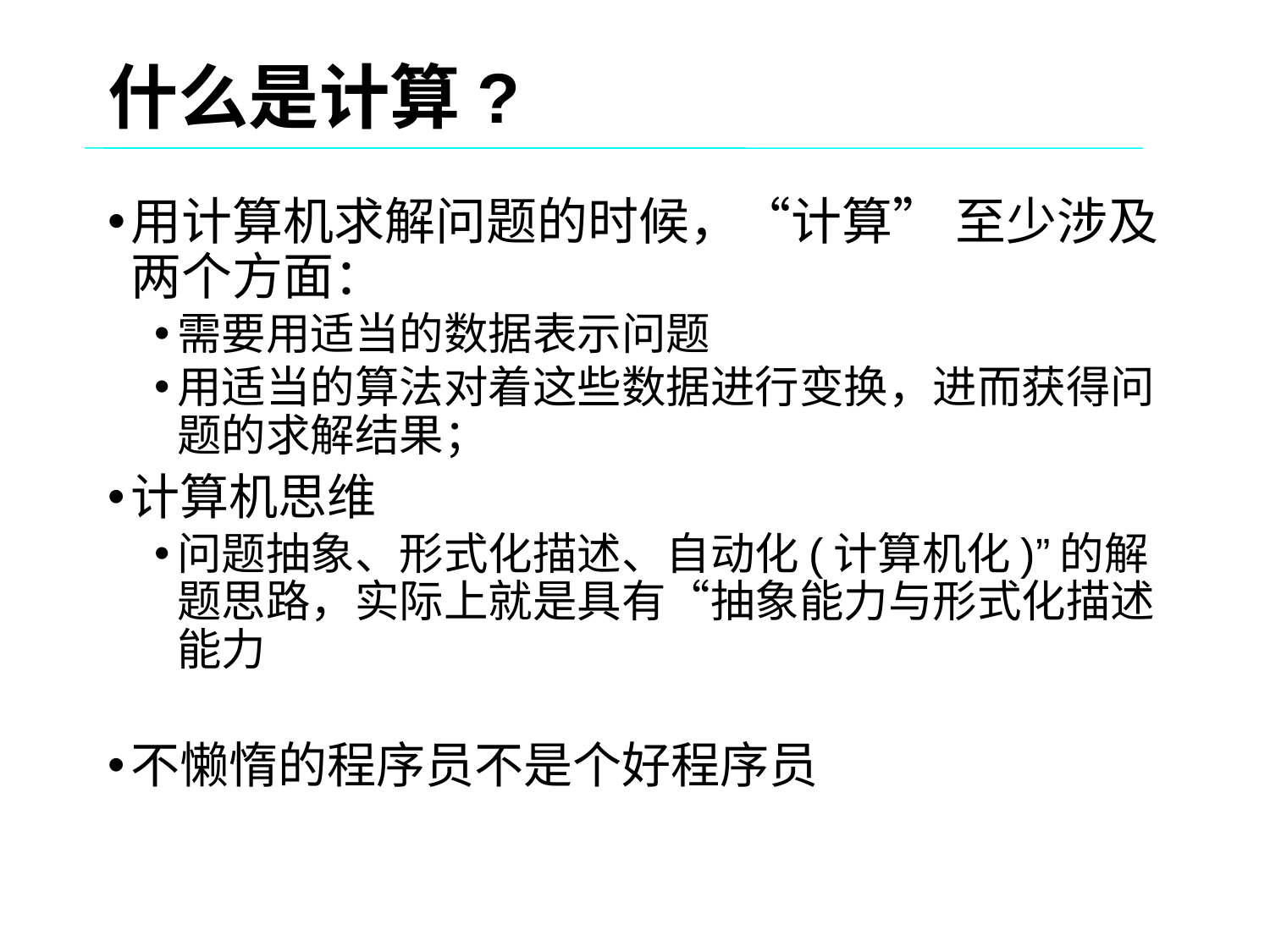

什么是计算?

用计算机求解问题的时候，“计算” 至少涉及两个方面：
需要用适当的数据表示问题
用适当的算法对着这些数据进行变换，进而获得问题的求解结果；
计算机思维
问题抽象、形式化描述、自动化(计算机化)”的解题思路，实际上就是具有“抽象能力与形式化描述能力

不懒惰的程序员不是个好程序员